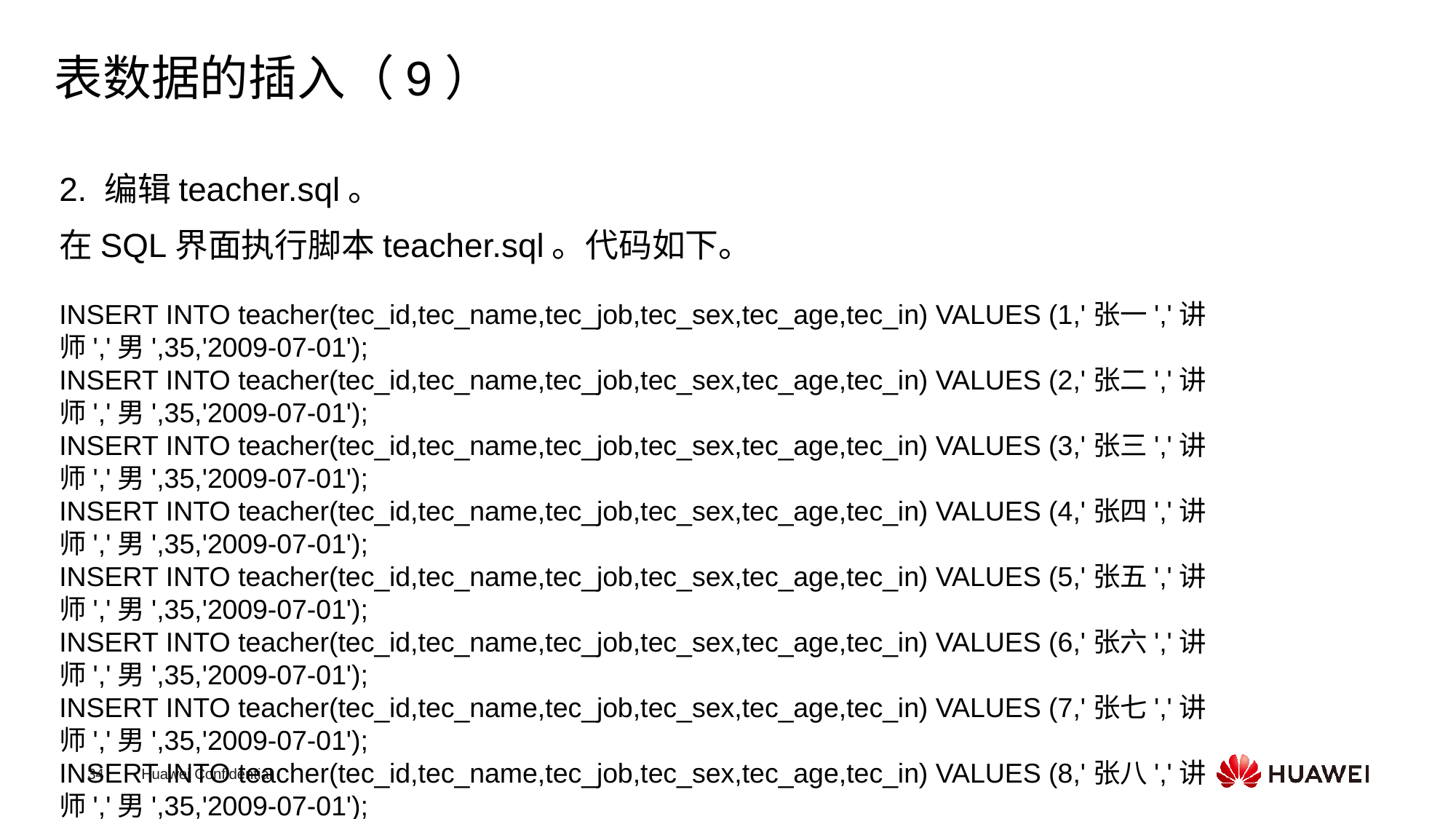

# 表数据的插入（9）
2. 编辑teacher.sql。
在SQL界面执行脚本teacher.sql。代码如下。

INSERT INTO teacher(tec_id,tec_name,tec_job,tec_sex,tec_age,tec_in) VALUES (1,'张一','讲师','男',35,'2009-07-01');
INSERT INTO teacher(tec_id,tec_name,tec_job,tec_sex,tec_age,tec_in) VALUES (2,'张二','讲师','男',35,'2009-07-01');
INSERT INTO teacher(tec_id,tec_name,tec_job,tec_sex,tec_age,tec_in) VALUES (3,'张三','讲师','男',35,'2009-07-01');
INSERT INTO teacher(tec_id,tec_name,tec_job,tec_sex,tec_age,tec_in) VALUES (4,'张四','讲师','男',35,'2009-07-01');
INSERT INTO teacher(tec_id,tec_name,tec_job,tec_sex,tec_age,tec_in) VALUES (5,'张五','讲师','男',35,'2009-07-01');
INSERT INTO teacher(tec_id,tec_name,tec_job,tec_sex,tec_age,tec_in) VALUES (6,'张六','讲师','男',35,'2009-07-01');
INSERT INTO teacher(tec_id,tec_name,tec_job,tec_sex,tec_age,tec_in) VALUES (7,'张七','讲师','男',35,'2009-07-01');
INSERT INTO teacher(tec_id,tec_name,tec_job,tec_sex,tec_age,tec_in) VALUES (8,'张八','讲师','男',35,'2009-07-01');
Text
Text
Text
Text
Text
Text
Text
Text
Text
Text
Text
Text
Text
Text
Text
Text
Text
Text
Text
Text
Text
Text
Text
Text
Text
Text
Text
Text
Text
Text
Text
Text
Text
Text
Text
Text
Text
Text
Text
Text
Text
Text
Text
Text
Text
Text